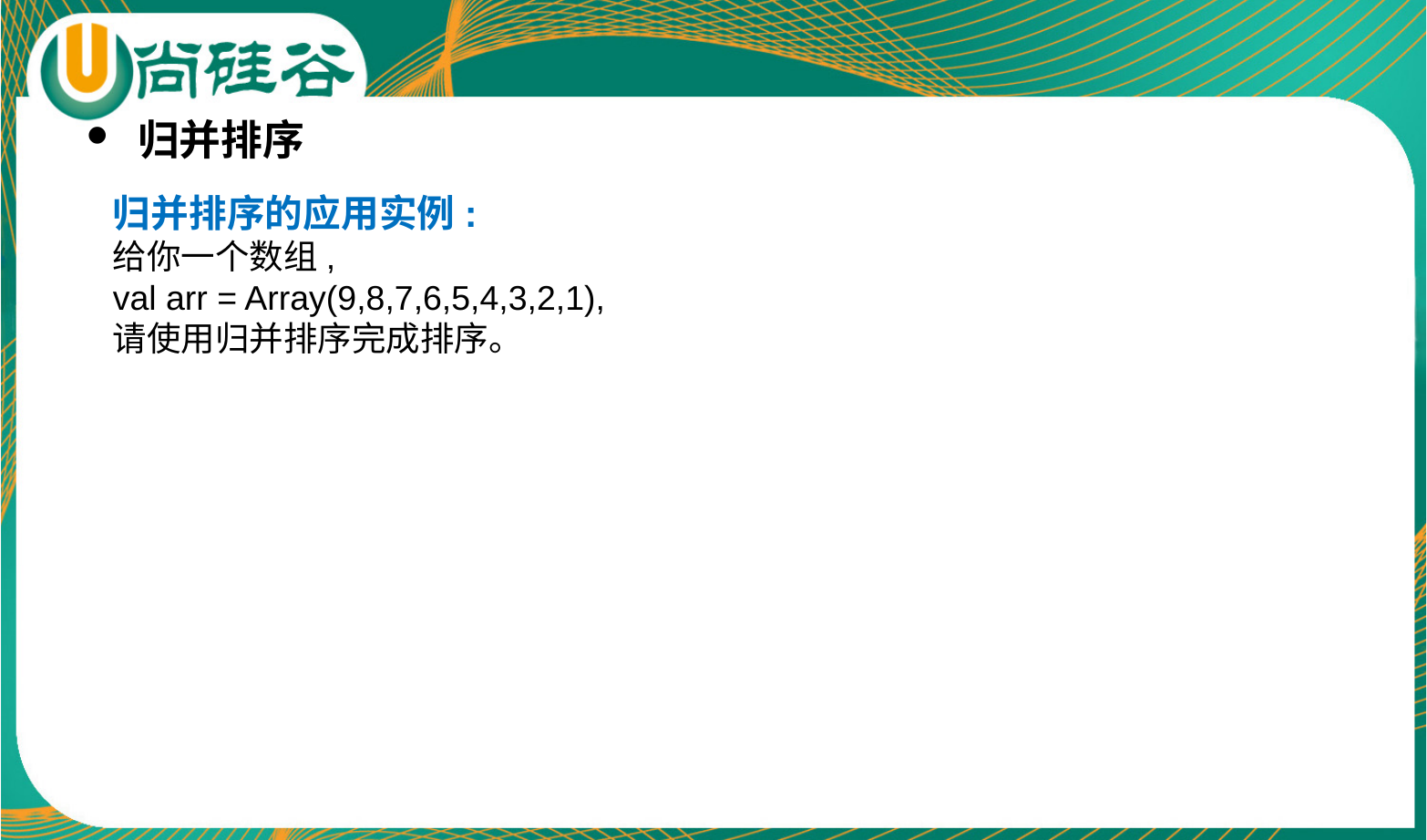

归并排序
归并排序的应用实例:
给你一个数组,
val arr = Array(9,8,7,6,5,4,3,2,1),
请使用归并排序完成排序。